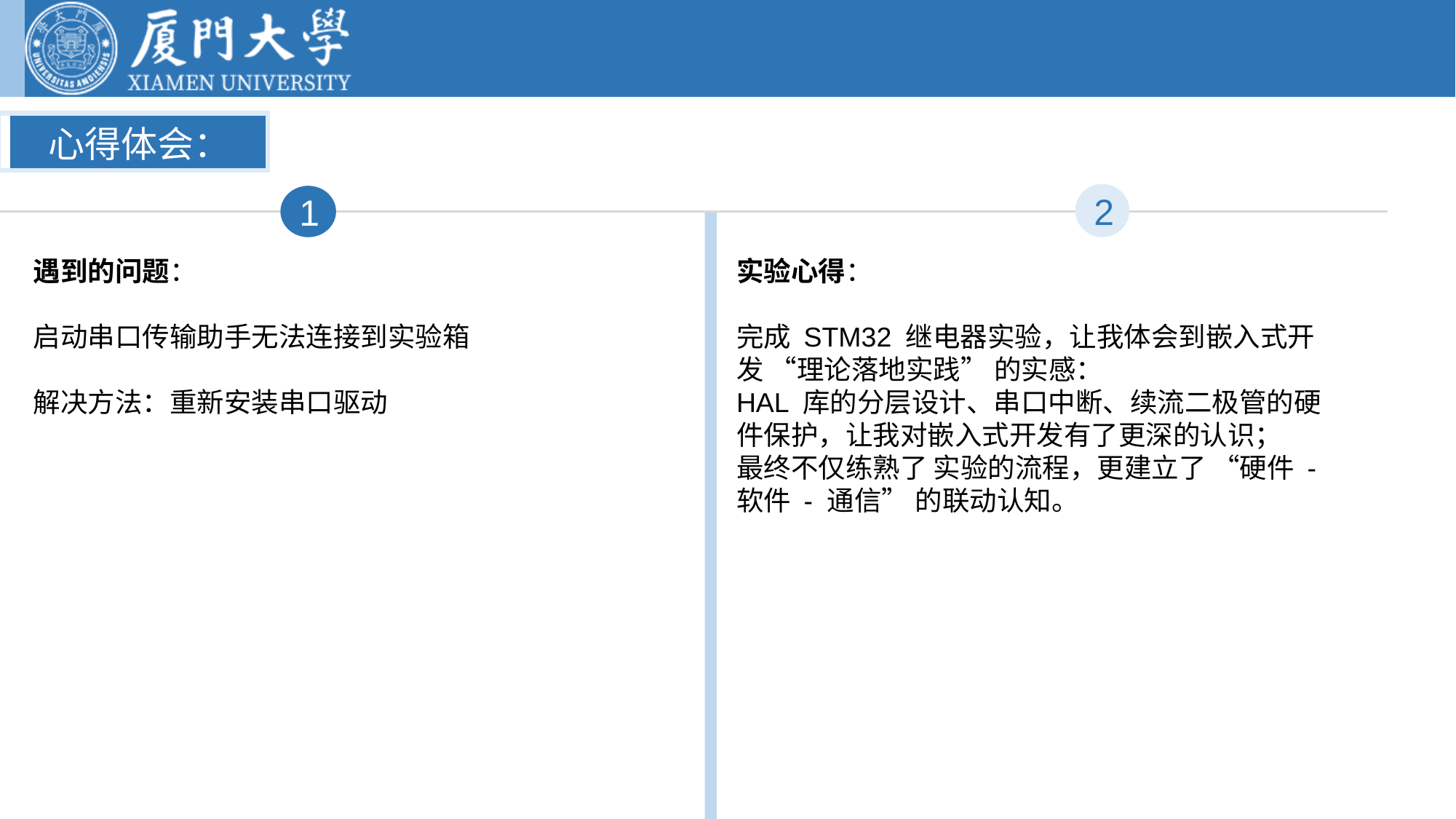

心得体会：

2
1
实验心得：

完成 STM32 继电器实验，让我体会到嵌入式开发 “理论落地实践” 的实感：
HAL 库的分层设计、串口中断、续流二极管的硬件保护，让我对嵌入式开发有了更深的认识；
最终不仅练熟了 实验的流程，更建立了 “硬件 - 软件 - 通信” 的联动认知。

遇到的问题：

启动串口传输助手无法连接到实验箱

解决方法：重新安装串口驱动